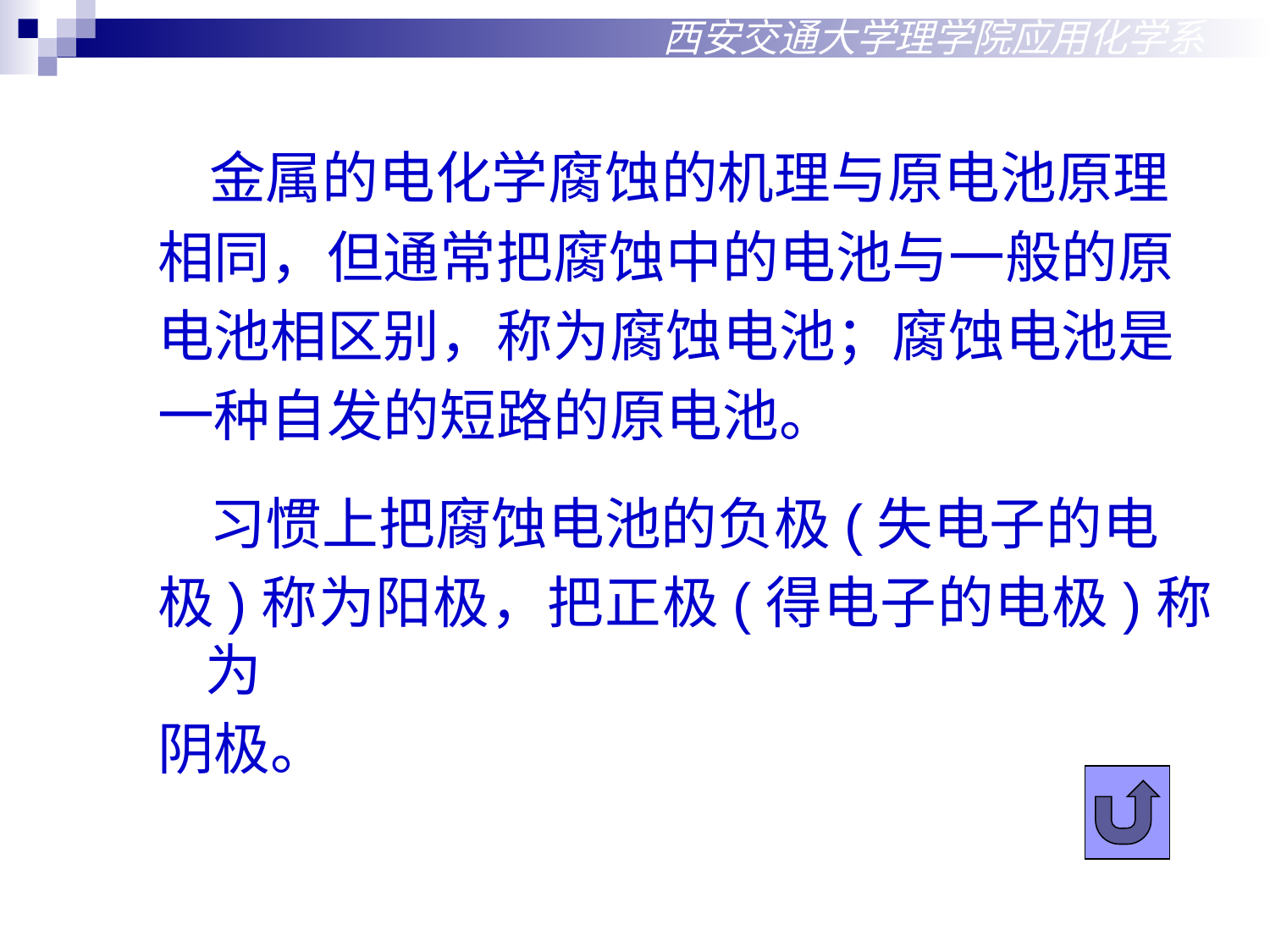

西安交通大学理学院应用化学系
   金属的电化学腐蚀的机理与原电池原理
相同，但通常把腐蚀中的电池与一般的原
电池相区别，称为腐蚀电池；腐蚀电池是
一种自发的短路的原电池。

   习惯上把腐蚀电池的负极(失电子的电
极)称为阳极，把正极(得电子的电极)称为
阴极。